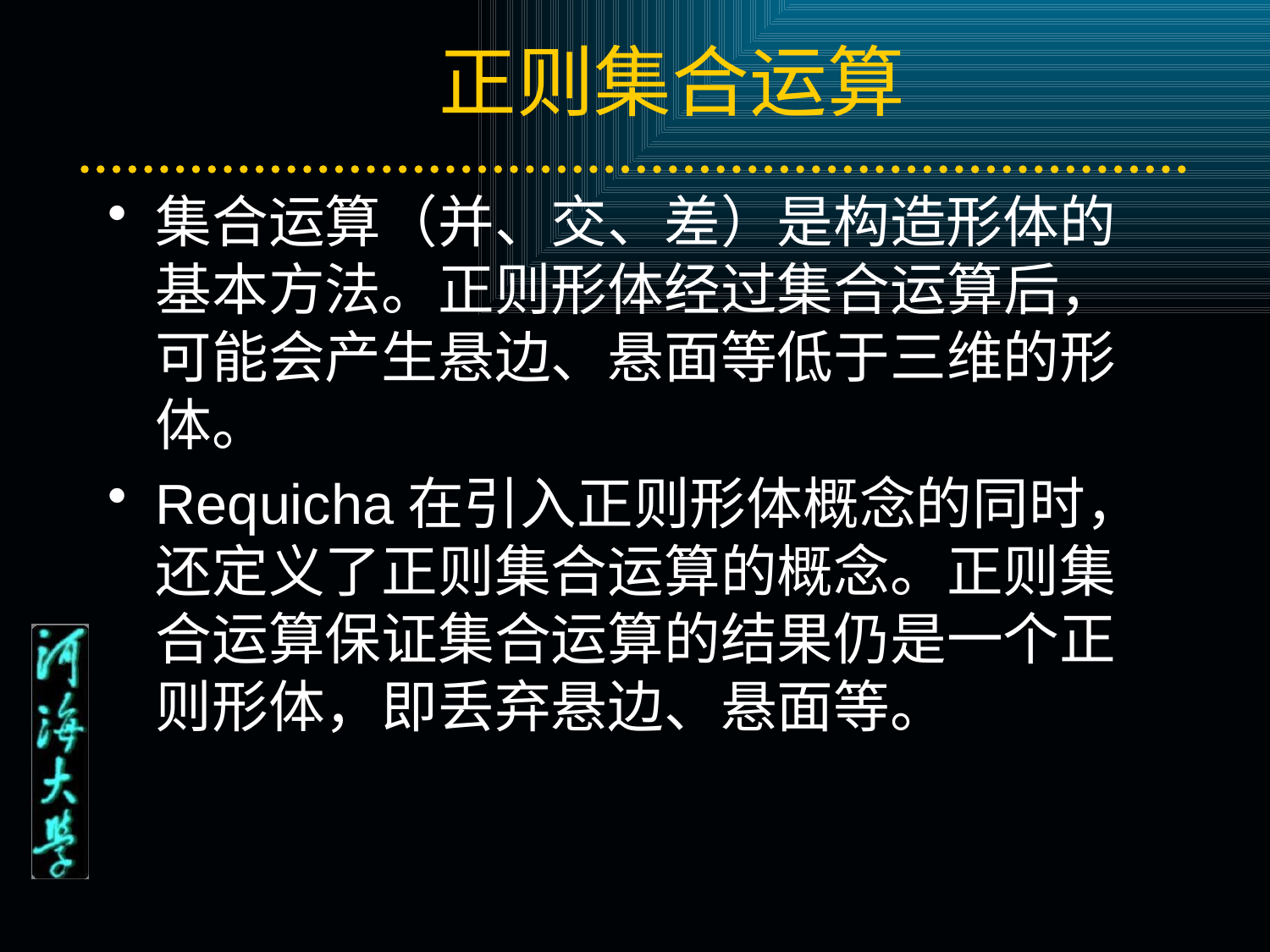

# 正则集合运算
集合运算（并、交、差）是构造形体的基本方法。正则形体经过集合运算后，可能会产生悬边、悬面等低于三维的形体。
Requicha在引入正则形体概念的同时，还定义了正则集合运算的概念。正则集合运算保证集合运算的结果仍是一个正则形体，即丢弃悬边、悬面等。
27